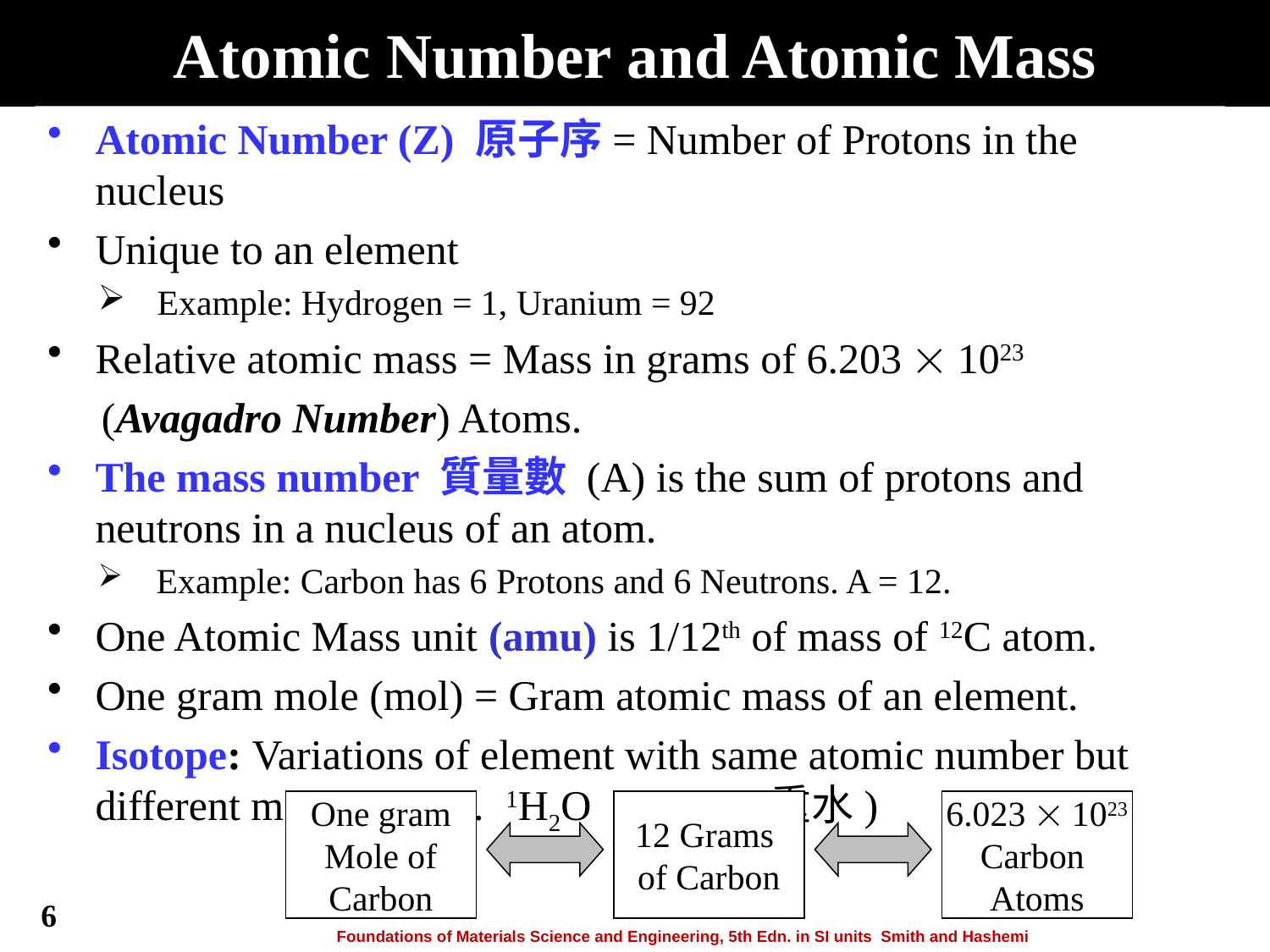

# Atomic Number and Atomic Mass
Atomic Number (Z) 原子序= Number of Protons in the nucleus
Unique to an element
 Example: Hydrogen = 1, Uranium = 92
Relative atomic mass = Mass in grams of 6.203 × 1023
	 (Avagadro Number) Atoms.
The mass number 質量數 (A) is the sum of protons and neutrons in a nucleus of an atom.
 Example: Carbon has 6 Protons and 6 Neutrons. A = 12.
One Atomic Mass unit (amu) is 1/12th of mass of 12C atom.
One gram mole (mol) = Gram atomic mass of an element.
Isotope: Variations of element with same atomic number but different mass number.  1H2O、 2H2O(重水)

One gram
Mole of
Carbon
12 Grams
of Carbon
6.023 × 1023
Carbon
Atoms

6